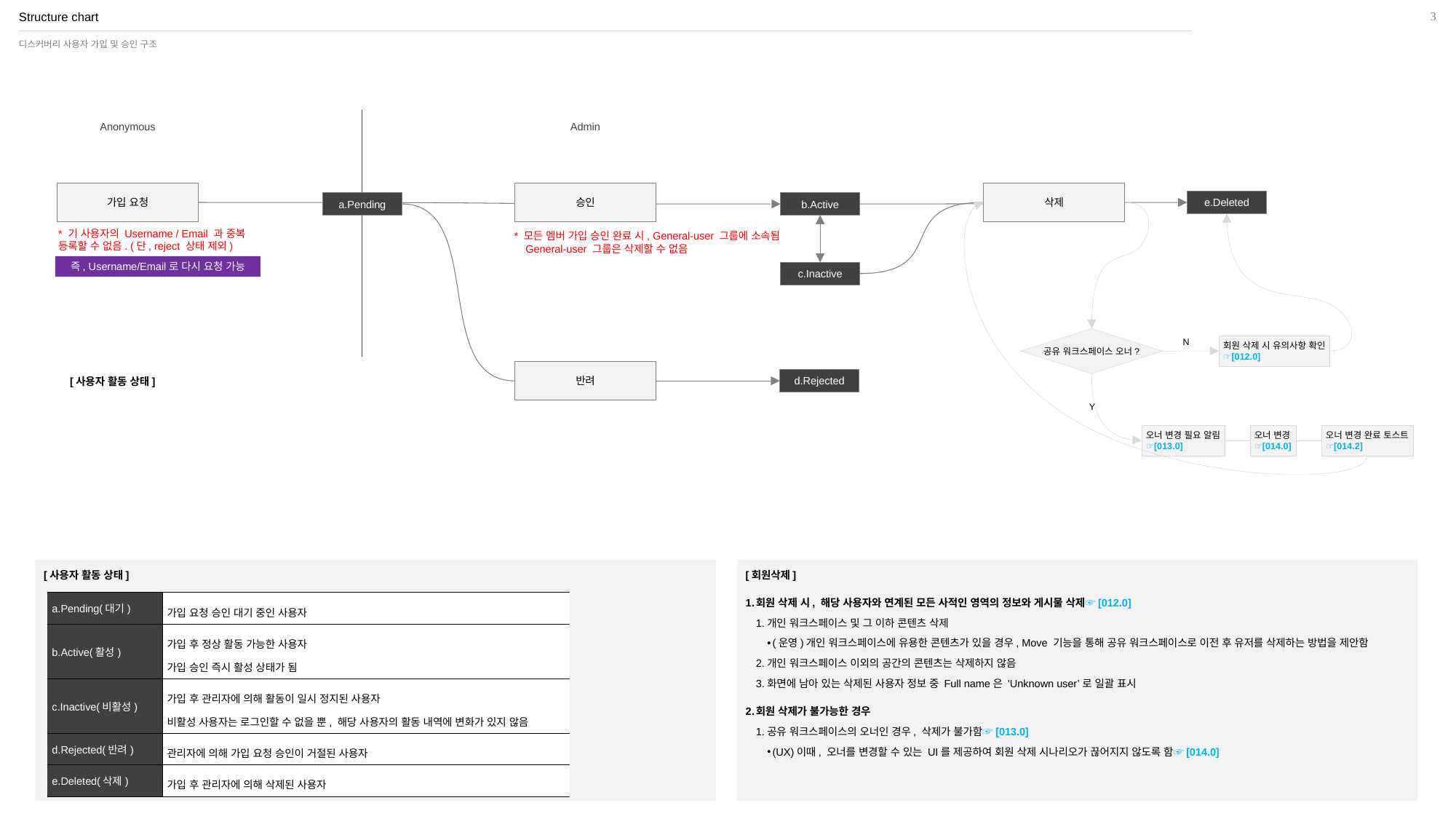

3
# Structure chart
디스커버리 사용자 가입 및 승인 구조
Anonymous
Admin
가입 요청
승인
삭제
e.Deleted
a.Pending
b.Active
* 기 사용자의 Username / Email 과 중복 등록할 수 없음. (단, reject 상태 제외)
* 모든 멤버 가입 승인 완료 시, General-user 그룹에 소속됨
    General-user 그룹은 삭제할 수 없음
즉, Username/Email로 다시 요청 가능
c.Inactive
공유 워크스페이스 오너?
N
회원 삭제 시 유의사항 확인
☞[012.0]
반려
[사용자 활동 상태]
d.Rejected
Y
오너 변경 필요 알림
☞[013.0]
오너 변경
☞[014.0]
오너 변경 완료 토스트
☞[014.2]
[사용자 활동 상태]
[회원삭제]
회원 삭제 시, 해당 사용자와 연계된 모든 사적인 영역의 정보와 게시물 삭제☞[012.0]
개인 워크스페이스 및 그 이하 콘텐츠 삭제
(운영)개인 워크스페이스에 유용한 콘텐츠가 있을 경우, Move 기능을 통해 공유 워크스페이스로 이전 후 유저를 삭제하는 방법을 제안함
개인 워크스페이스 이외의 공간의 콘텐츠는 삭제하지 않음
화면에 남아 있는 삭제된 사용자 정보 중 Full name은 'Unknown user’로 일괄 표시
회원 삭제가 불가능한 경우
공유 워크스페이스의 오너인 경우, 삭제가 불가함☞[013.0]
(UX)이때, 오너를 변경할 수 있는 UI를 제공하여 회원 삭제 시나리오가 끊어지지 않도록 함☞[014.0]
| a.Pending(대기) | 가입 요청 승인 대기 중인 사용자 |
| --- | --- |
| b.Active(활성) | 가입 후 정상 활동 가능한 사용자 가입 승인 즉시 활성 상태가 됨 |
| c.Inactive(비활성) | 가입 후 관리자에 의해 활동이 일시 정지된 사용자 비활성 사용자는 로그인할 수 없을 뿐, 해당 사용자의 활동 내역에 변화가 있지 않음 |
| d.Rejected(반려) | 관리자에 의해 가입 요청 승인이 거절된 사용자 |
| e.Deleted(삭제) | 가입 후 관리자에 의해 삭제된 사용자 |
그룹 관리자, 워크스페이스 관리자는 비활성 회원임을 확인할 수 있어야 함?
삭제된 사용자는..?